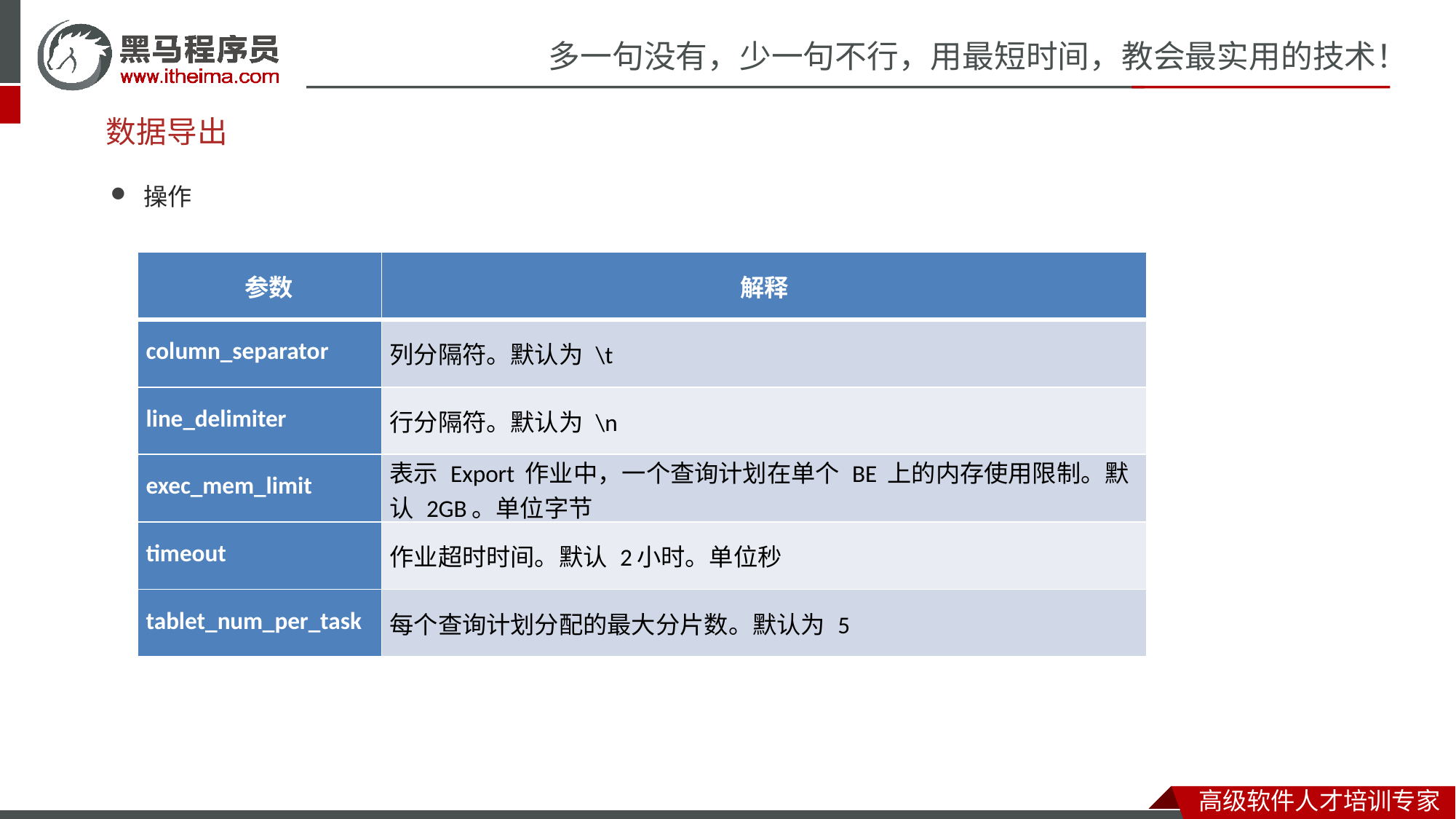

# 数据导出
操作
| 参数 | 解释 |
| --- | --- |
| column\_separator | 列分隔符。默认为 \t |
| line\_delimiter | 行分隔符。默认为 \n |
| exec\_mem\_limit | 表示 Export 作业中，一个查询计划在单个 BE 上的内存使用限制。默认 2GB。单位字节 |
| timeout | 作业超时时间。默认 2小时。单位秒 |
| tablet\_num\_per\_task | 每个查询计划分配的最大分片数。默认为 5 |